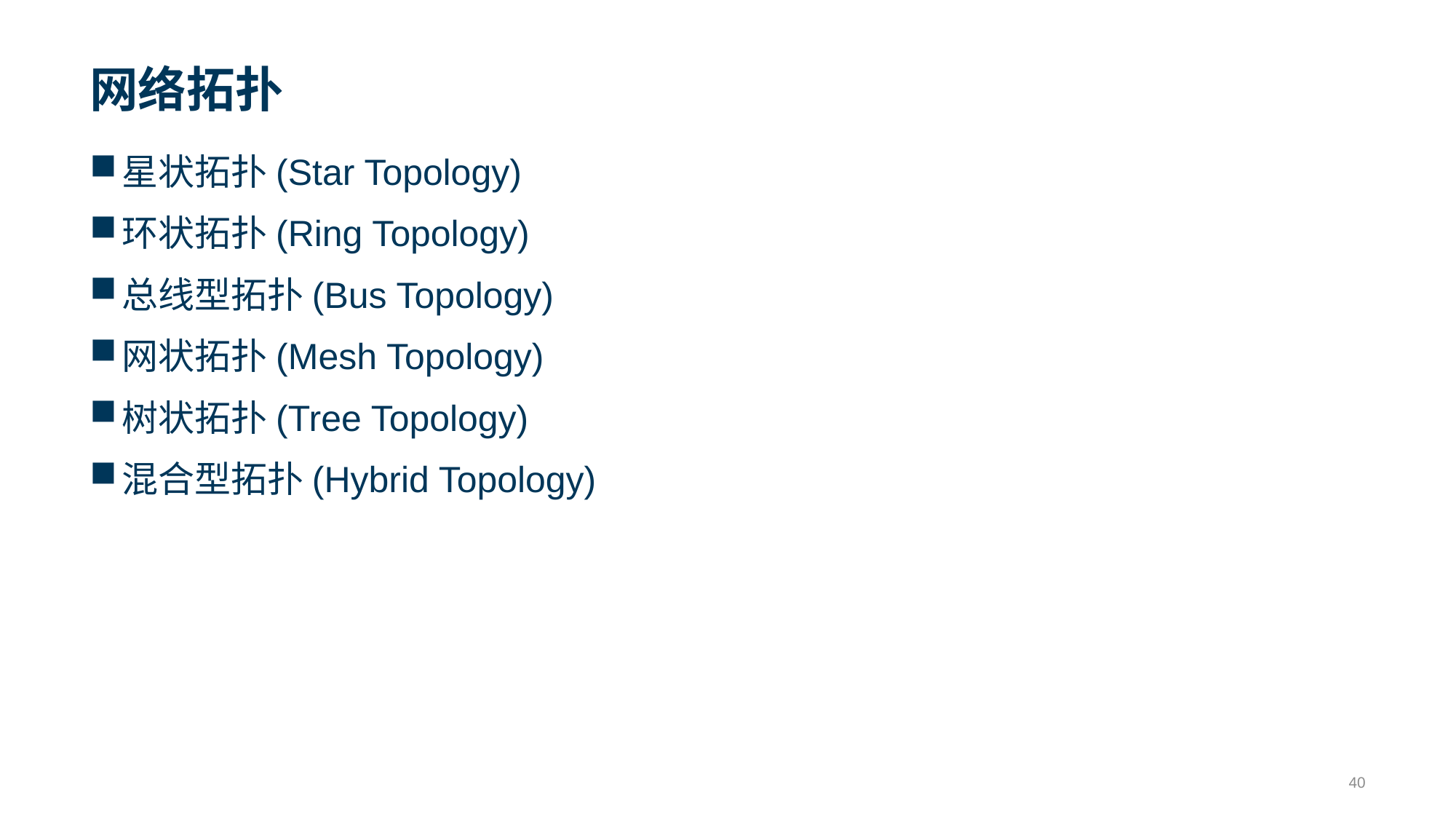

# 网络拓扑
星状拓扑(Star Topology)
环状拓扑(Ring Topology)
总线型拓扑(Bus Topology)
网状拓扑(Mesh Topology)
树状拓扑(Tree Topology)
混合型拓扑(Hybrid Topology)

40